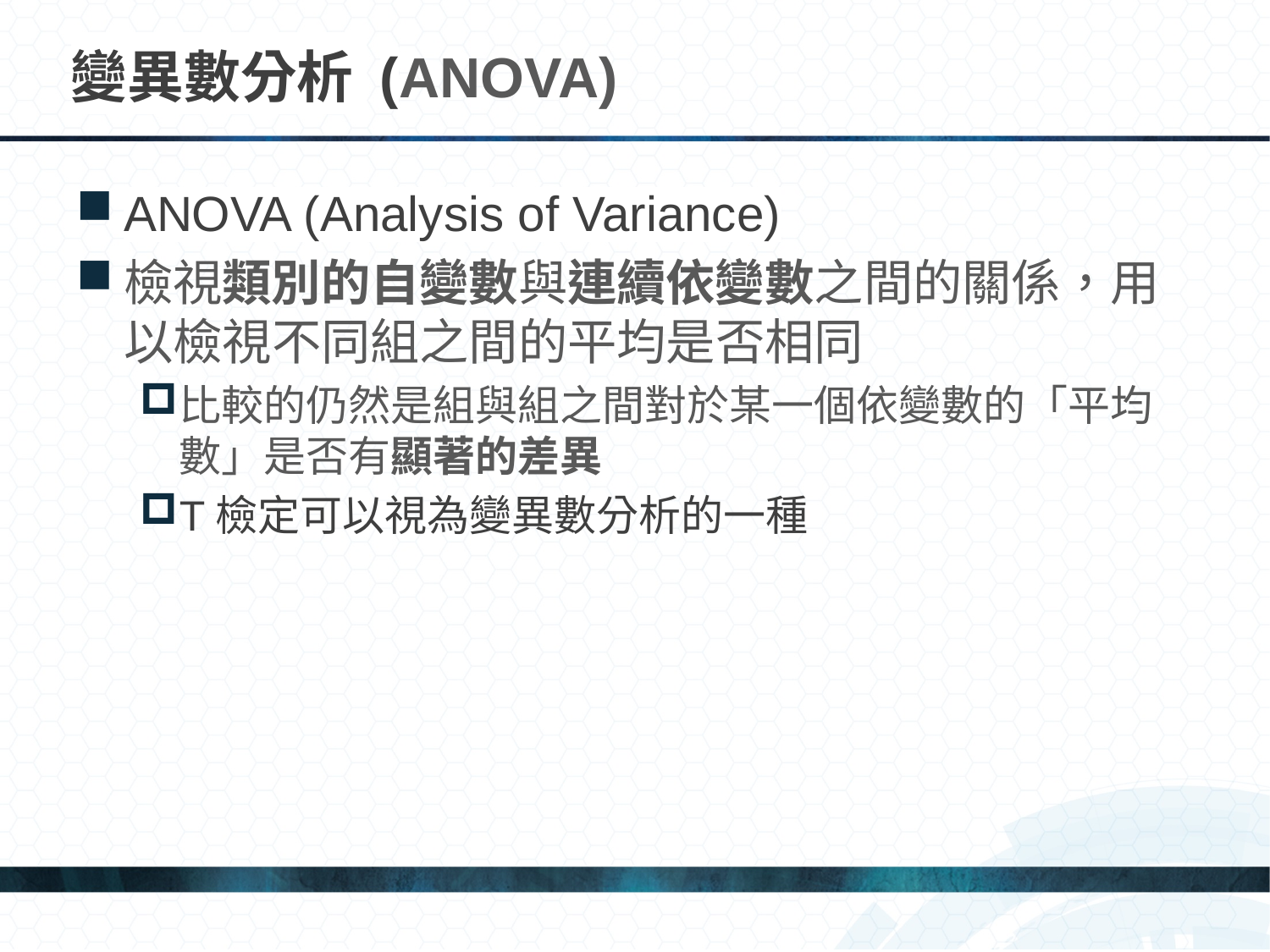

# 變異數分析 (ANOVA)
ANOVA (Analysis of Variance)
檢視類別的自變數與連續依變數之間的關係，用以檢視不同組之間的平均是否相同
比較的仍然是組與組之間對於某一個依變數的「平均數」是否有顯著的差異
T檢定可以視為變異數分析的一種